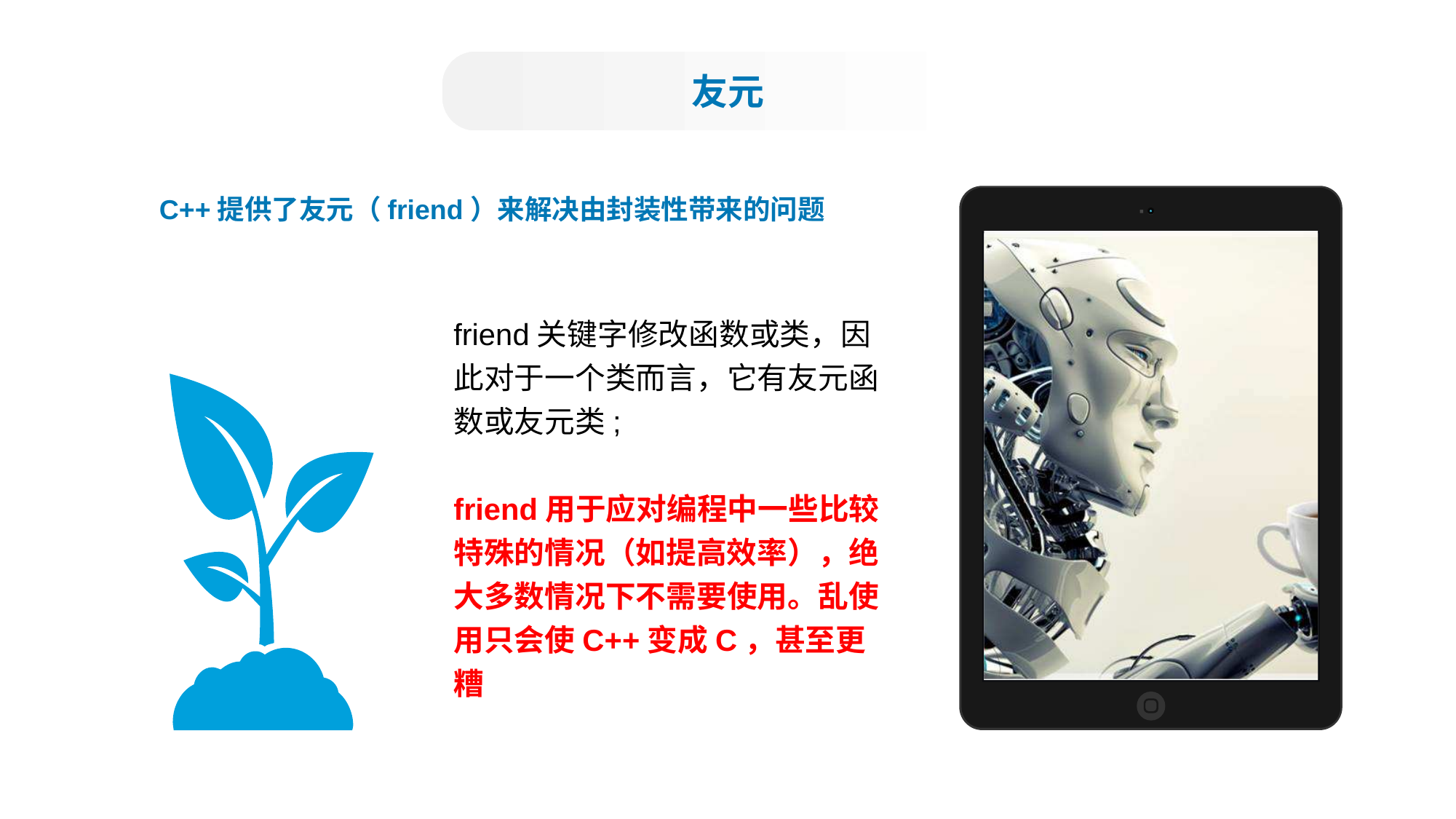

友元

C++提供了友元（friend）来解决由封装性带来的问题

friend关键字修改函数或类，因此对于一个类而言，它有友元函数或友元类;

friend用于应对编程中一些比较特殊的情况（如提高效率），绝大多数情况下不需要使用。乱使用只会使C++变成C，甚至更糟